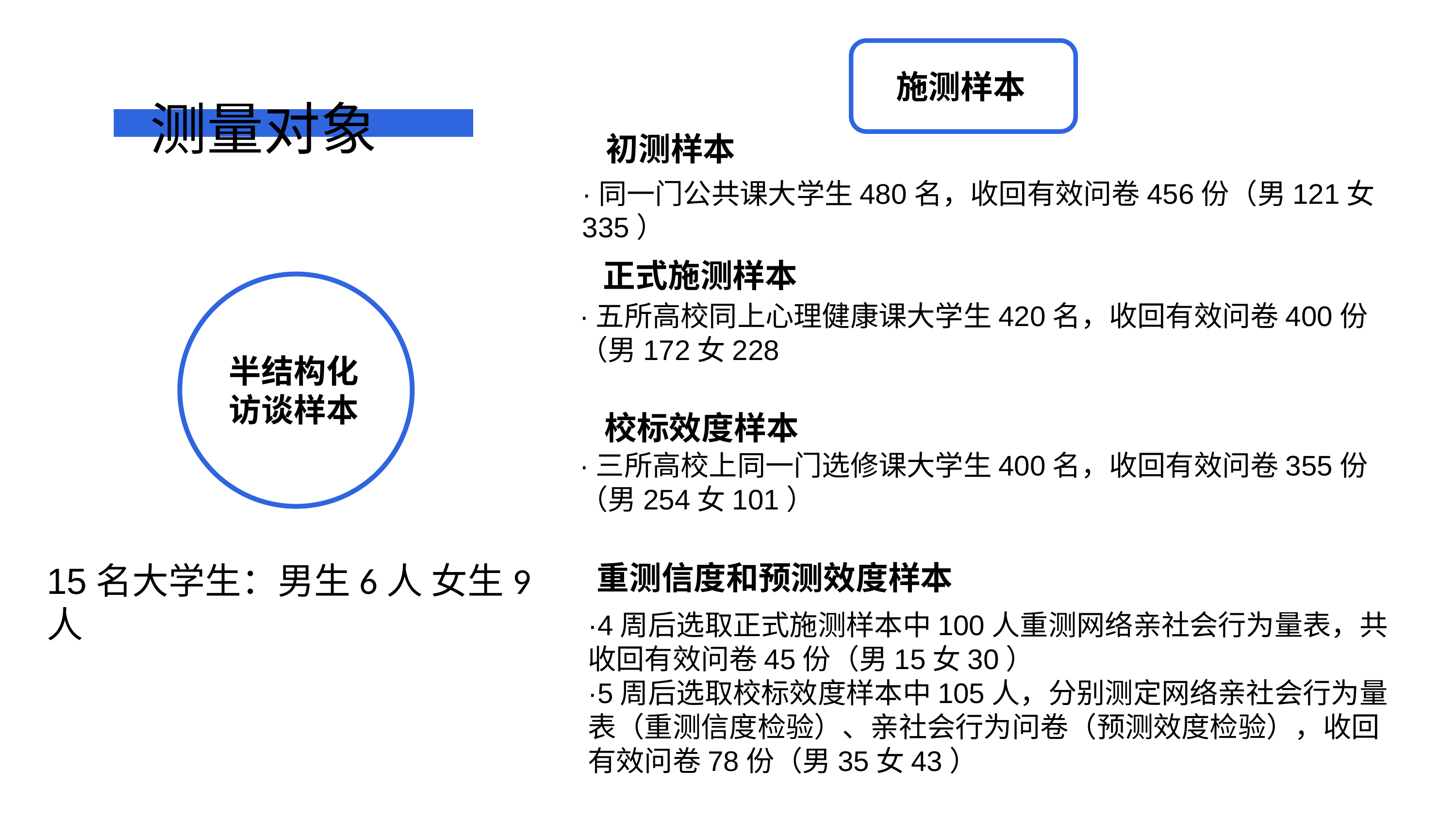

施测样本
测量对象

初测样本
·同一门公共课大学生480名，收回有效问卷456份（男121女335）
正式施测样本
·五所高校同上心理健康课大学生420名，收回有效问卷400份（男172女228

半结构化访谈样本
15名大学生：男生6人 女生9人
校标效度样本
·三所高校上同一门选修课大学生400名，收回有效问卷355份（男254女101）
重测信度和预测效度样本
·4周后选取正式施测样本中100人重测网络亲社会行为量表，共收回有效问卷45份（男15女30）
·5周后选取校标效度样本中105人，分别测定网络亲社会行为量表（重测信度检验）、亲社会行为问卷（预测效度检验），收回有效问卷78份（男35女43）